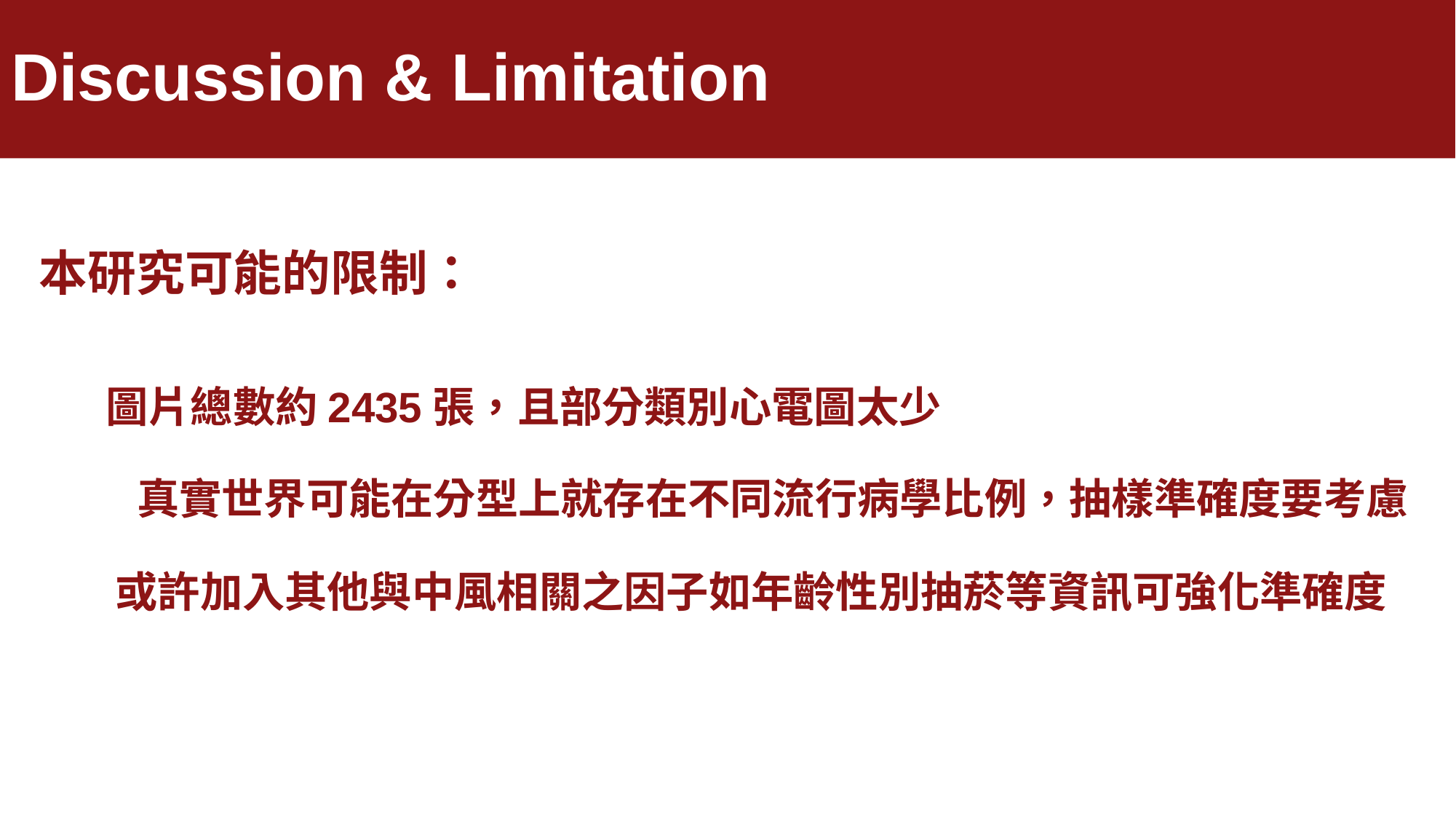

# Discussion & Limitation
本研究可能的限制：
圖片總數約2435張，且部分類別心電圖太少
真實世界可能在分型上就存在不同流行病學比例，抽樣準確度要考慮
或許加入其他與中風相關之因子如年齡性別抽菸等資訊可強化準確度